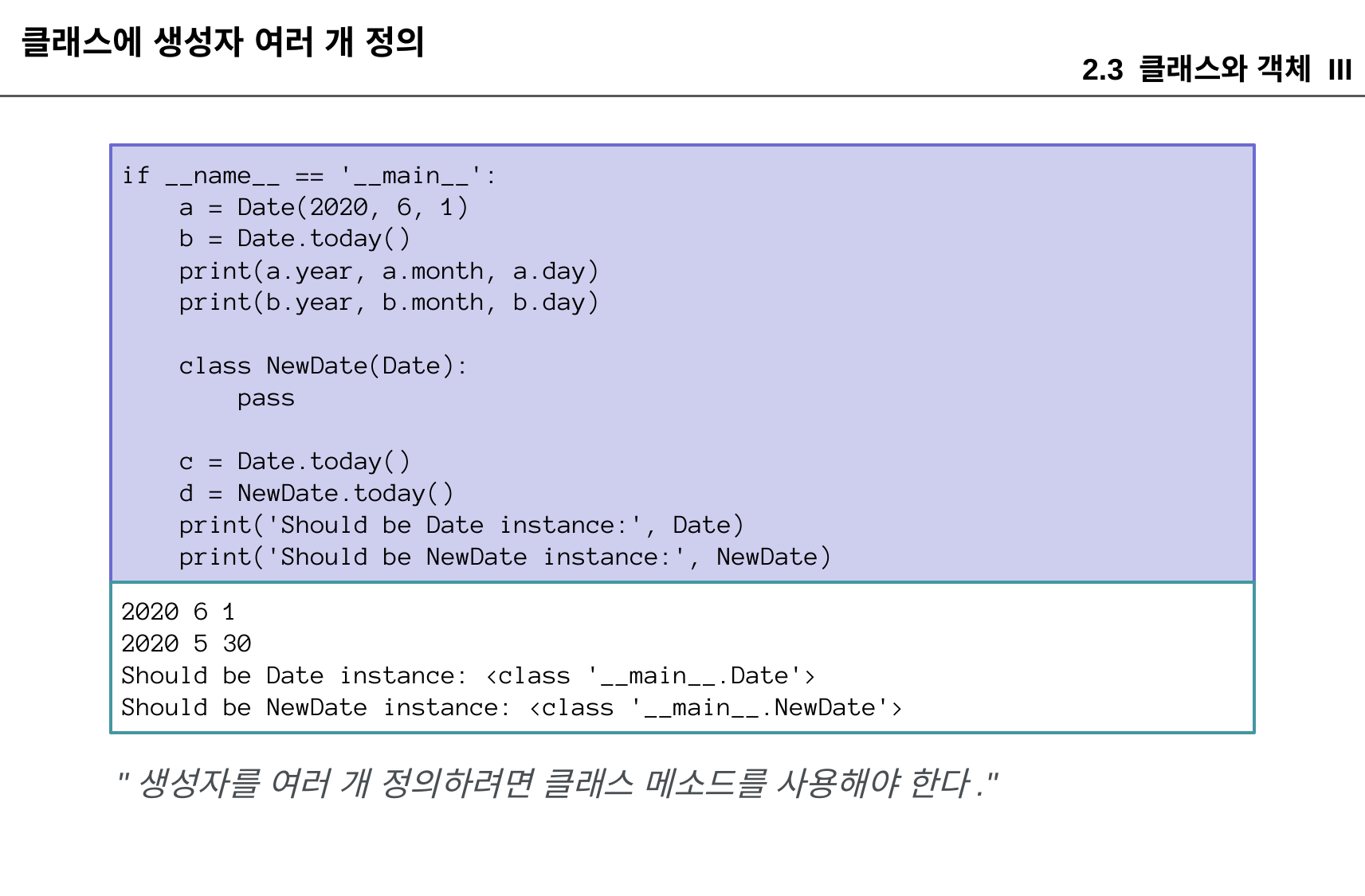

클래스에 생성자 여러 개 정의
2.3 클래스와 객체 III
if __name__ == '__main__':
    a = Date(2020, 6, 1)
    b = Date.today()
    print(a.year, a.month, a.day)
    print(b.year, b.month, b.day)

    class NewDate(Date):
        pass

    c = Date.today()
    d = NewDate.today()
    print('Should be Date instance:', Date)
    print('Should be NewDate instance:', NewDate)
2020 6 1
2020 5 30
Should be Date instance: <class '__main__.Date'>
Should be NewDate instance: <class '__main__.NewDate'>
"생성자를 여러 개 정의하려면 클래스 메소드를 사용해야 한다."